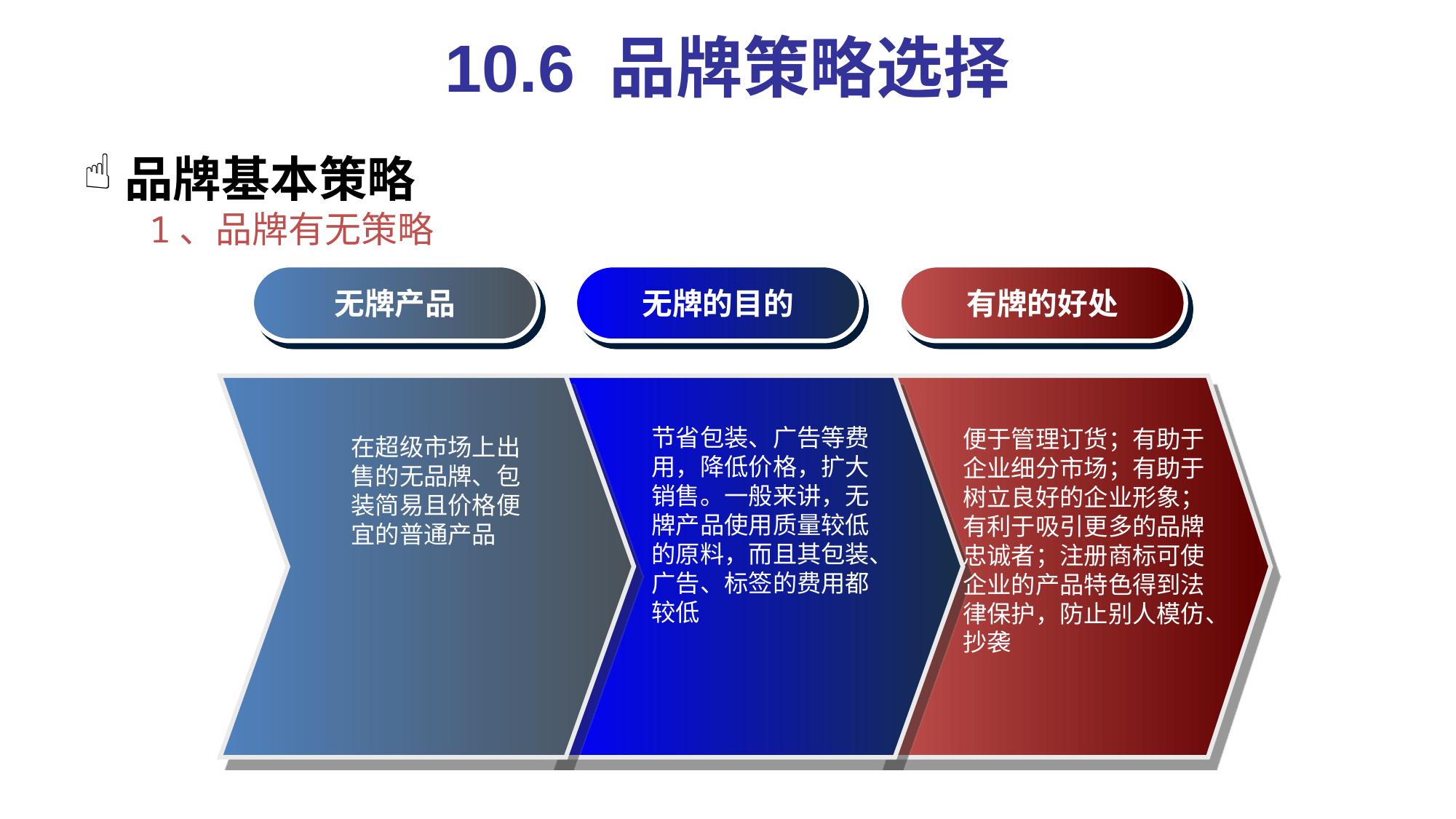

# 10.6 品牌策略选择
品牌基本策略
   1、品牌有无策略
无牌产品
无牌的目的
有牌的好处

节省包装、广告等费用，降低价格，扩大销售。一般来讲，无牌产品使用质量较低的原料，而且其包装、广告、标签的费用都较低
便于管理订货；有助于企业细分市场；有助于树立良好的企业形象；有利于吸引更多的品牌忠诚者；注册商标可使企业的产品特色得到法律保护，防止别人模仿、抄袭
在超级市场上出售的无品牌、包装简易且价格便宜的普通产品